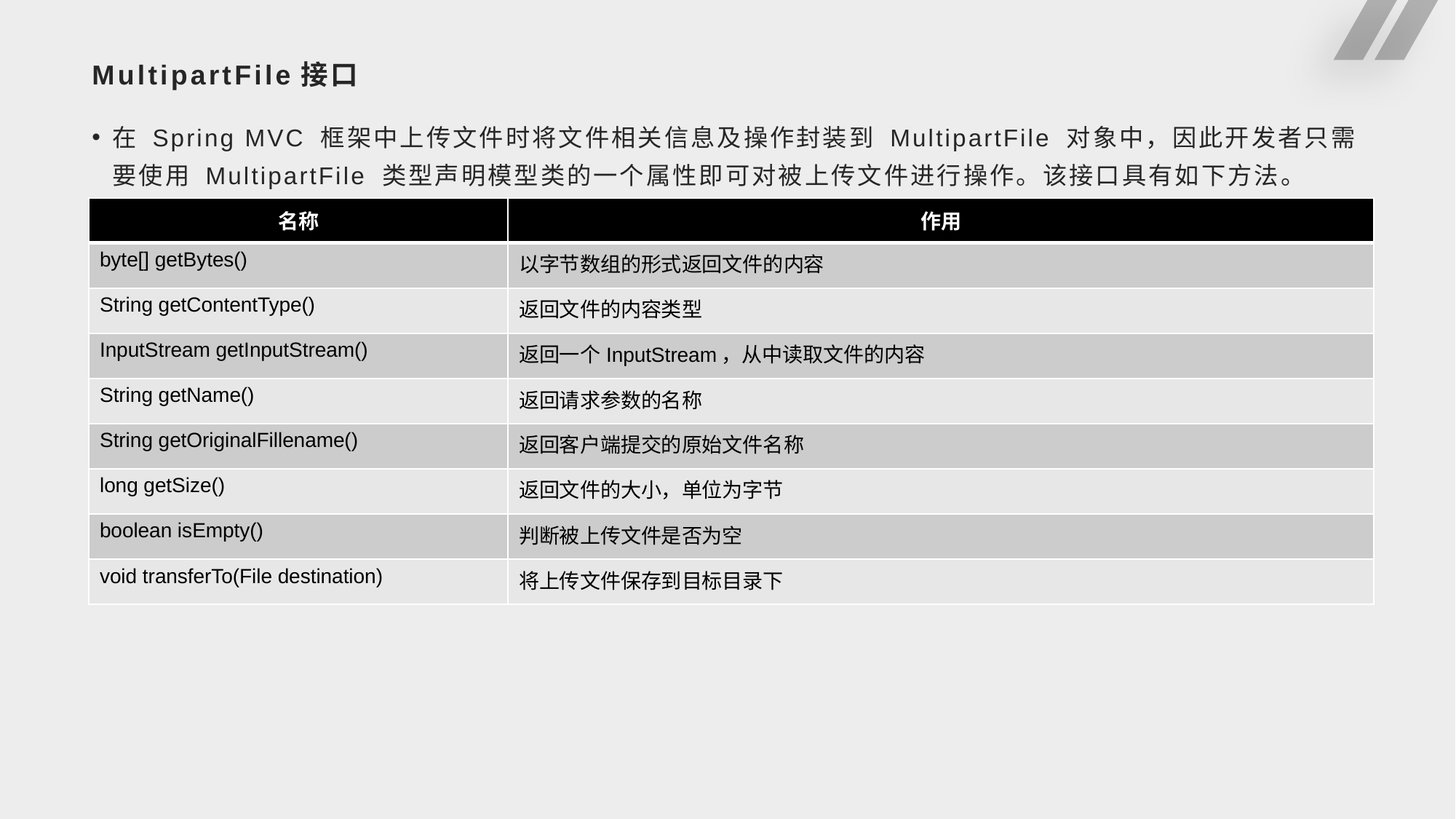

# MultipartFile接口
在 Spring MVC 框架中上传文件时将文件相关信息及操作封装到 MultipartFile 对象中，因此开发者只需要使用 MultipartFile 类型声明模型类的一个属性即可对被上传文件进行操作。该接口具有如下方法。

| 名称 | 作用 |
| --- | --- |
| byte[] getBytes() | 以字节数组的形式返回文件的内容 |
| String getContentType() | 返回文件的内容类型 |
| InputStream getInputStream() | 返回一个InputStream，从中读取文件的内容 |
| String getName() | 返回请求参数的名称 |
| String getOriginalFillename() | 返回客户端提交的原始文件名称 |
| long getSize() | 返回文件的大小，单位为字节 |
| boolean isEmpty() | 判断被上传文件是否为空 |
| void transferTo(File destination) | 将上传文件保存到目标目录下 |